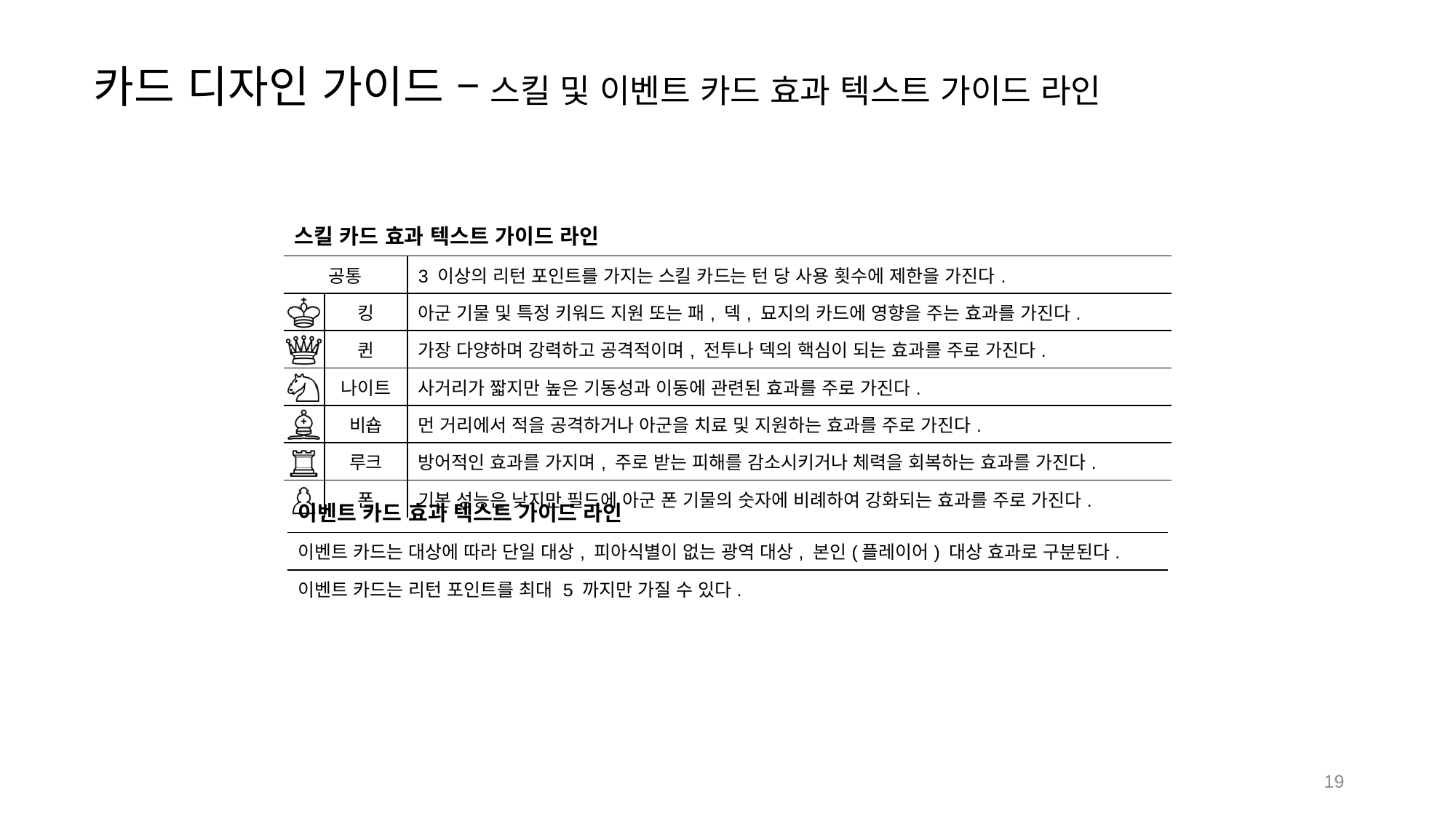

카드 디자인 가이드 – 스킬 및 이벤트 카드 효과 텍스트 가이드 라인
| 스킬 카드 효과 텍스트 가이드 라인 |  |  |
| --- | --- | --- |
| 공통 |  | 3 이상의 리턴 포인트를 가지는 스킬 카드는 턴 당 사용 횟수에 제한을 가진다. |
|  | 킹 | 아군 기물 및 특정 키워드 지원 또는 패, 덱, 묘지의 카드에 영향을 주는 효과를 가진다. |
|  | 퀸 | 가장 다양하며 강력하고 공격적이며, 전투나 덱의 핵심이 되는 효과를 주로 가진다. |
|  | 나이트 | 사거리가 짧지만 높은 기동성과 이동에 관련된 효과를 주로 가진다. |
|  | 비숍 | 먼 거리에서 적을 공격하거나 아군을 치료 및 지원하는 효과를 주로 가진다. |
|  | 루크 | 방어적인 효과를 가지며, 주로 받는 피해를 감소시키거나 체력을 회복하는 효과를 가진다. |
|  | 폰 | 기본 성능은 낮지만 필드에 아군 폰 기물의 숫자에 비례하여 강화되는 효과를 주로 가진다. |
| 이벤트 카드 효과 텍스트 가이드 라인 |
| --- |
| 이벤트 카드는 대상에 따라 단일 대상, 피아식별이 없는 광역 대상, 본인(플레이어) 대상 효과로 구분된다. |
| 이벤트 카드는 리턴 포인트를 최대 5 까지만 가질 수 있다. |
19